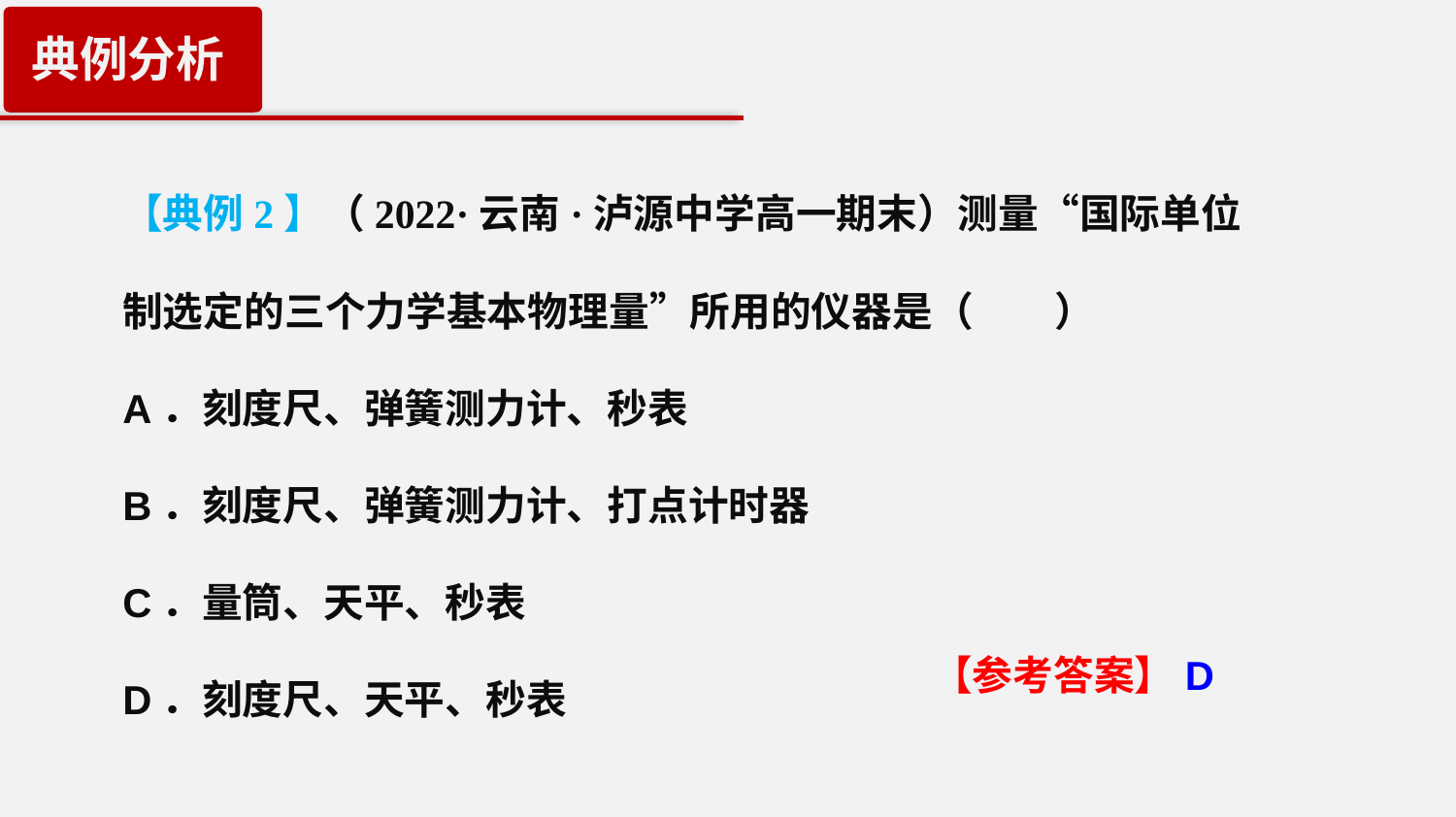

典例分析
【典例2】（2022·云南·泸源中学高一期末）测量“国际单位制选定的三个力学基本物理量”所用的仪器是（　　）
A．刻度尺、弹簧测力计、秒表
B．刻度尺、弹簧测力计、打点计时器
C．量筒、天平、秒表
D．刻度尺、天平、秒表
【参考答案】D